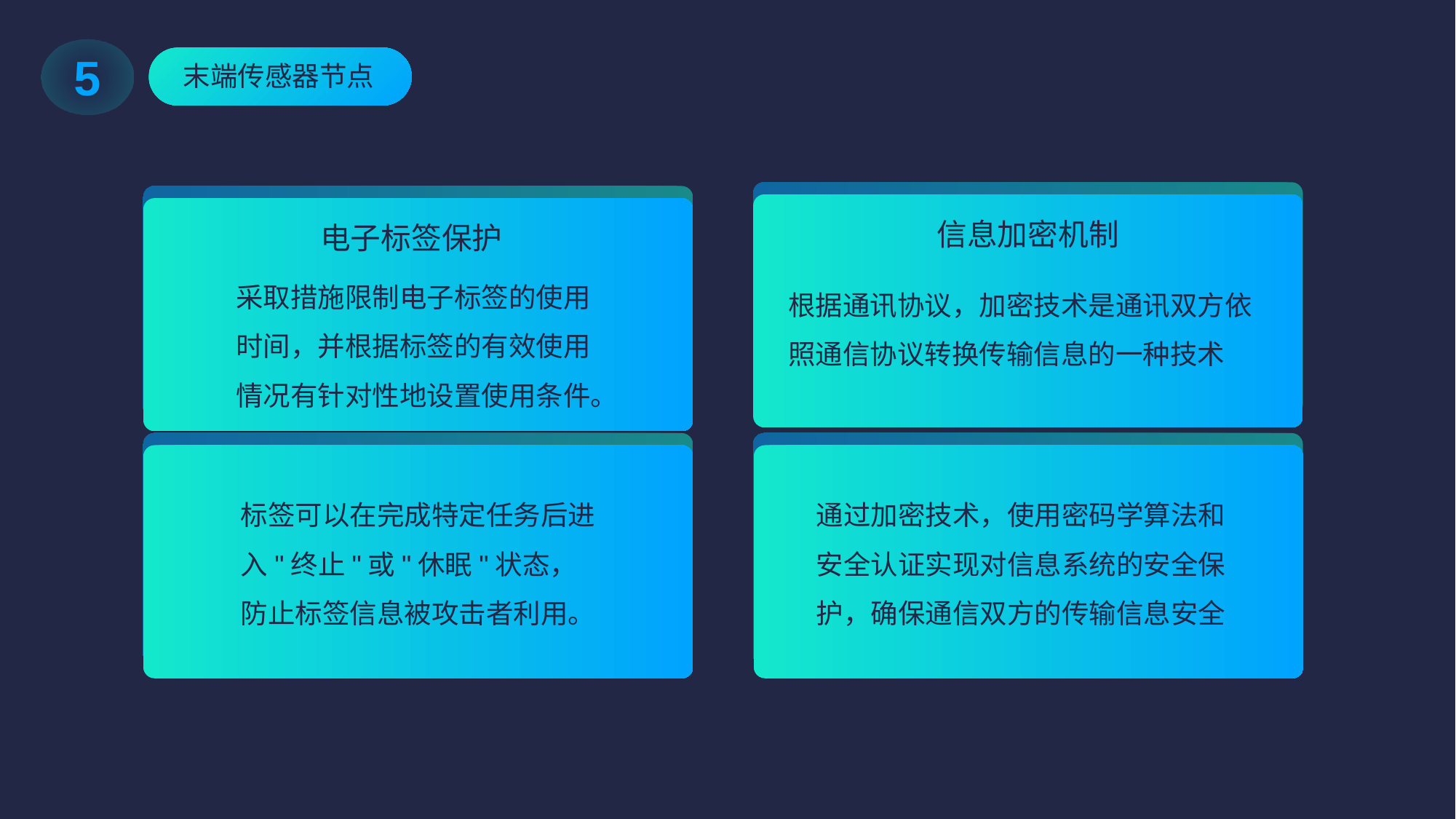

5

末端传感器节点

信息加密机制
根据通讯协议，加密技术是通讯双方依照通信协议转换传输信息的一种技术

电子标签保护
采取措施限制电子标签的使用时间，并根据标签的有效使用情况有针对性地设置使用条件。

标签可以在完成特定任务后进入"终止"或"休眠"状态，防止标签信息被攻击者利用。

通过加密技术，使用密码学算法和安全认证实现对信息系统的安全保护，确保通信双方的传输信息安全